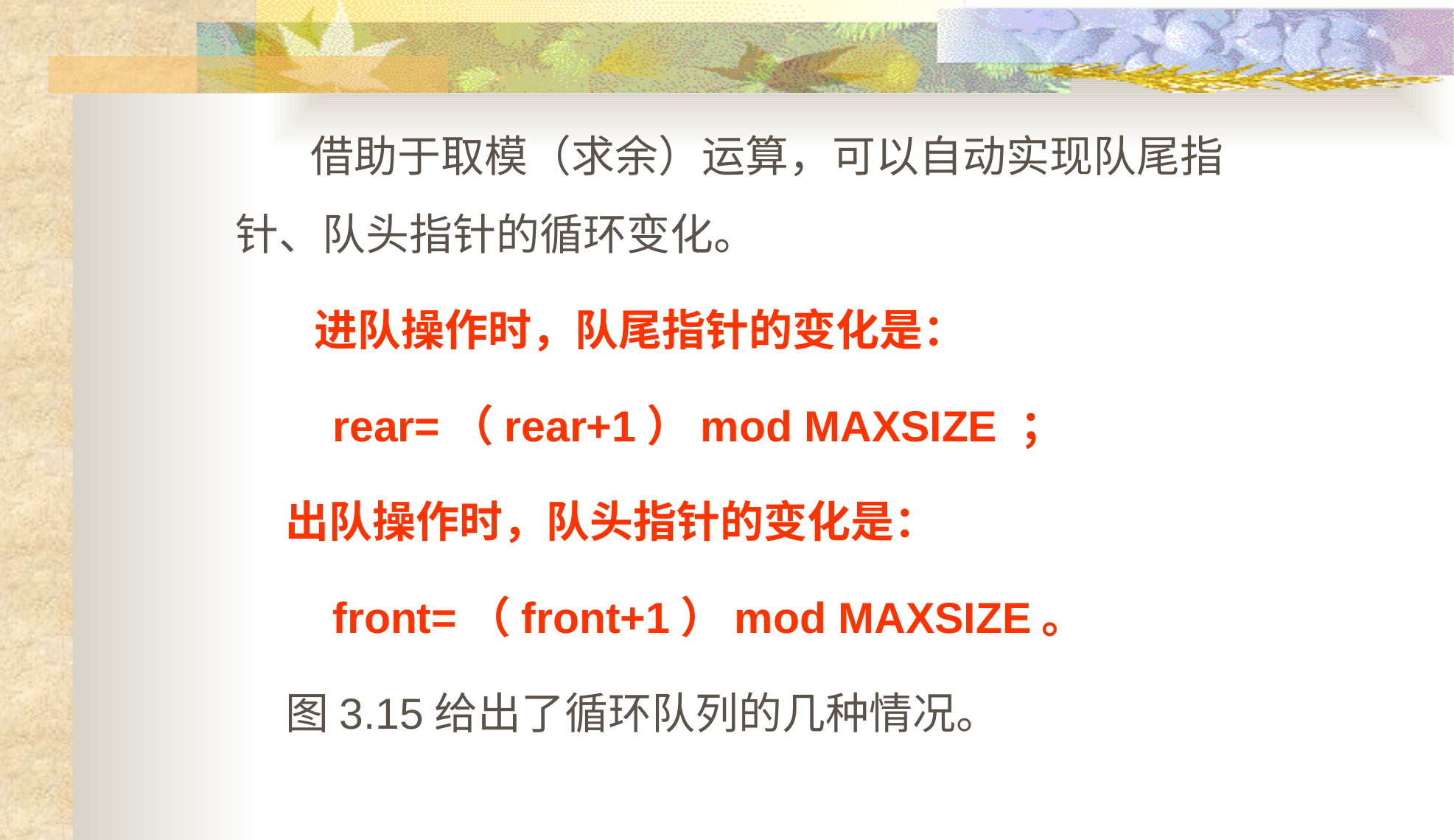

借助于取模（求余）运算，可以自动实现队尾指针、队头指针的循环变化。
       进队操作时，队尾指针的变化是：
        rear=（rear+1）mod MAXSIZE ；
    出队操作时，队头指针的变化是：
        front=（front+1）mod MAXSIZE。
    图3.15给出了循环队列的几种情况。